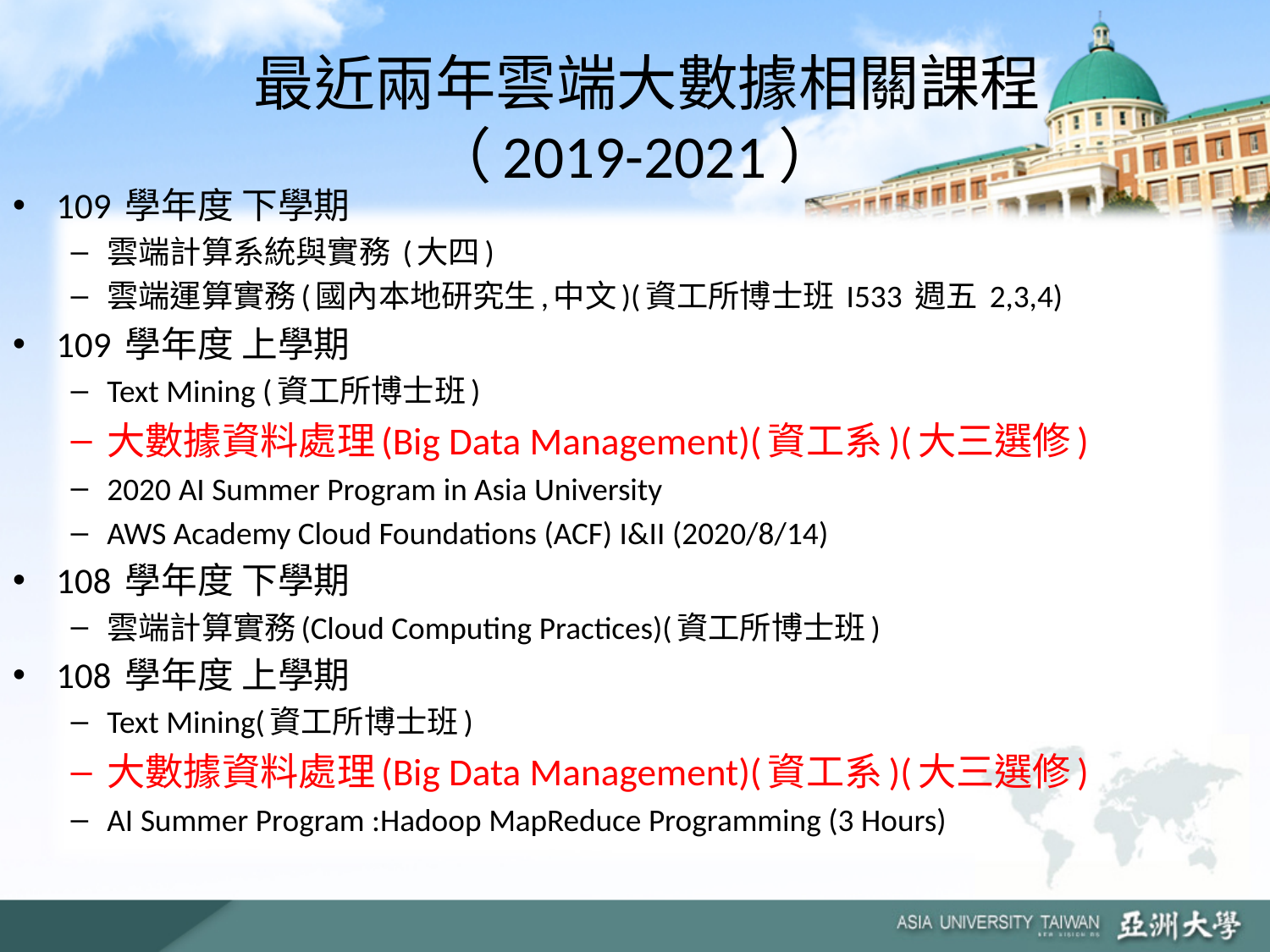

# 最近兩年雲端大數據相關課程 （2019-2021）
109 學年度 下學期
雲端計算系統與實務 (大四)
雲端運算實務(國內本地研究生,中文)(資工所博士班 I533 週五 2,3,4)
109 學年度 上學期
Text Mining (資工所博士班)
大數據資料處理(Big Data Management)(資工系)(大三選修)
2020 AI Summer Program in Asia University
AWS Academy Cloud Foundations (ACF) I&II (2020/8/14)
108 學年度 下學期
雲端計算實務(Cloud Computing Practices)(資工所博士班)
108 學年度 上學期
Text Mining(資工所博士班)
大數據資料處理(Big Data Management)(資工系)(大三選修)
AI Summer Program :Hadoop MapReduce Programming (3 Hours)